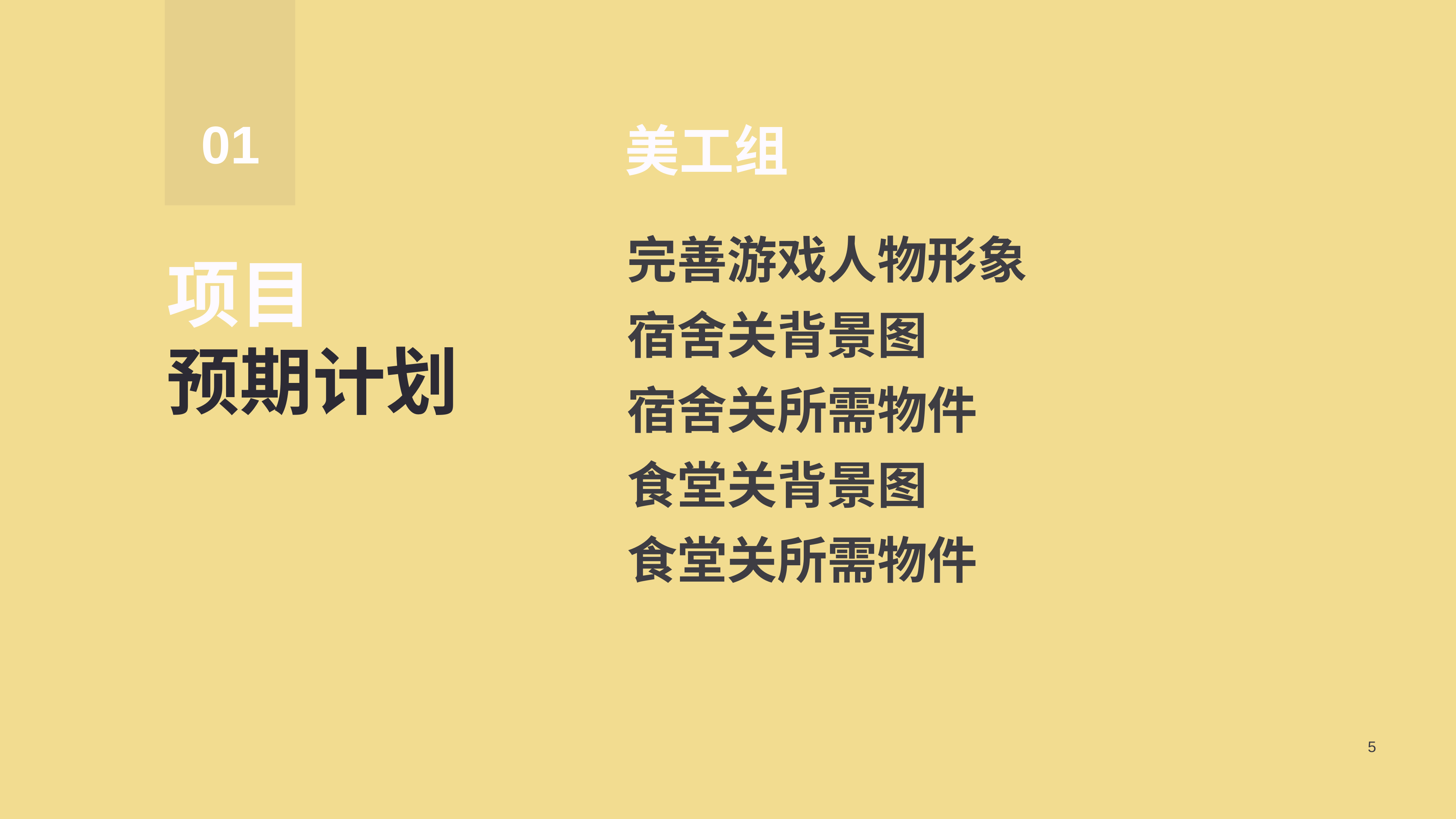

01
美工组
完善游戏人物形象
宿舍关背景图
宿舍关所需物件
食堂关背景图
食堂关所需物件
项目
预期计划
5